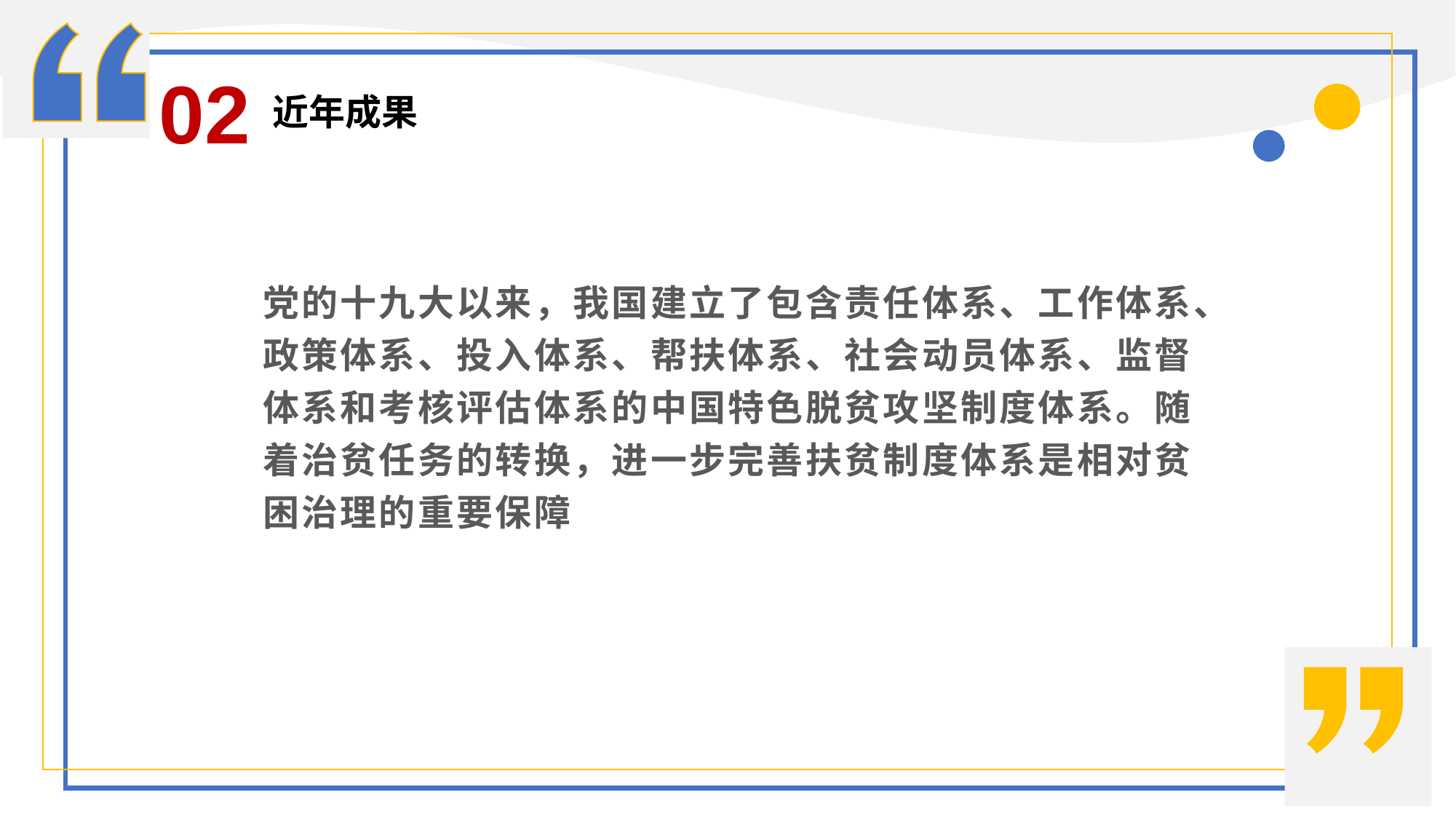

02
近年成果

党的十九大以来，我国建立了包含责任体系、工作体系、政策体系、投入体系、帮扶体系、社会动员体系、监督体系和考核评估体系的中国特色脱贫攻坚制度体系。随着治贫任务的转换，进一步完善扶贫制度体系是相对贫困治理的重要保障